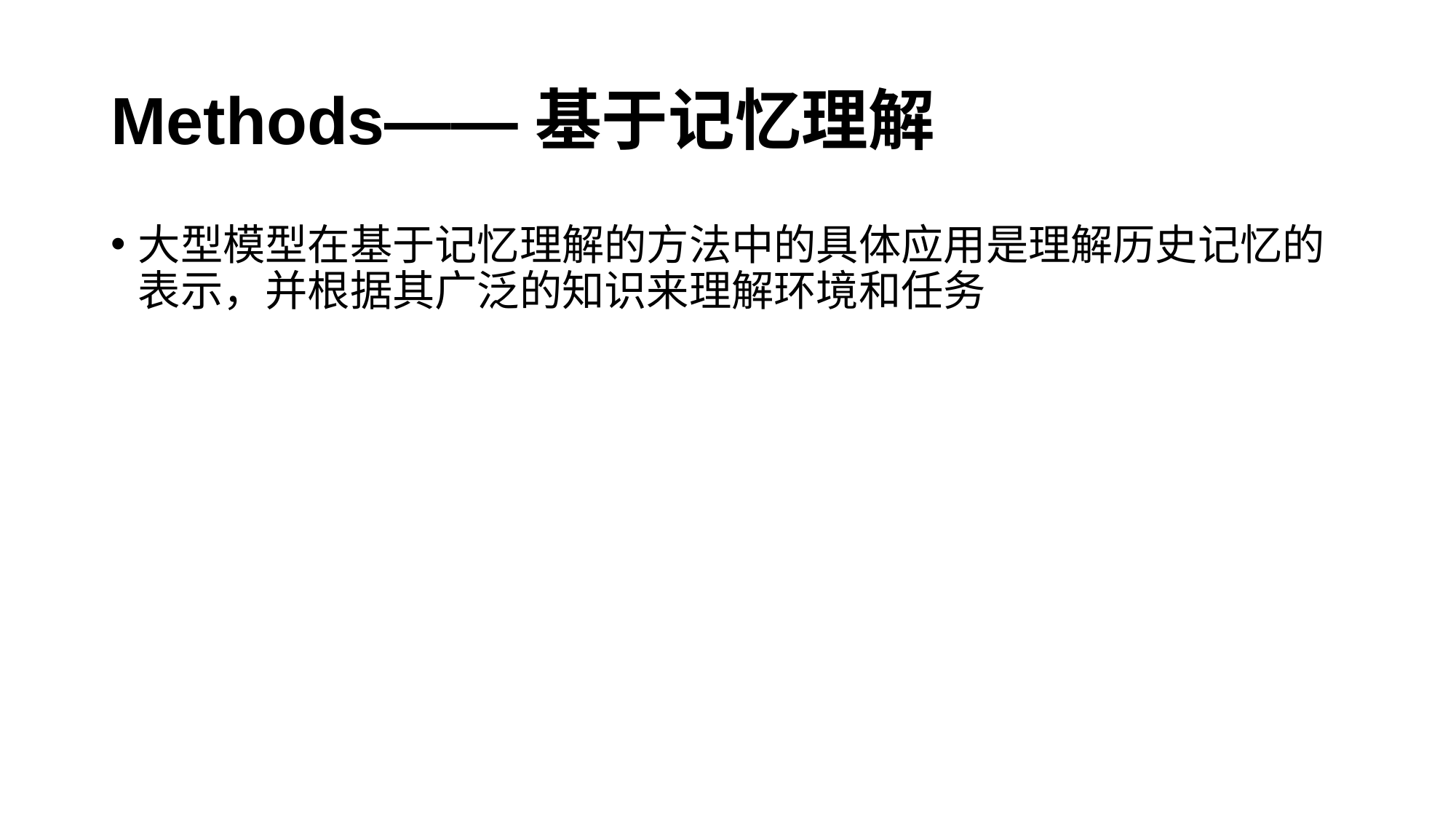

# Methods——基于记忆理解
大型模型在基于记忆理解的方法中的具体应用是理解历史记忆的表示，并根据其广泛的知识来理解环境和任务